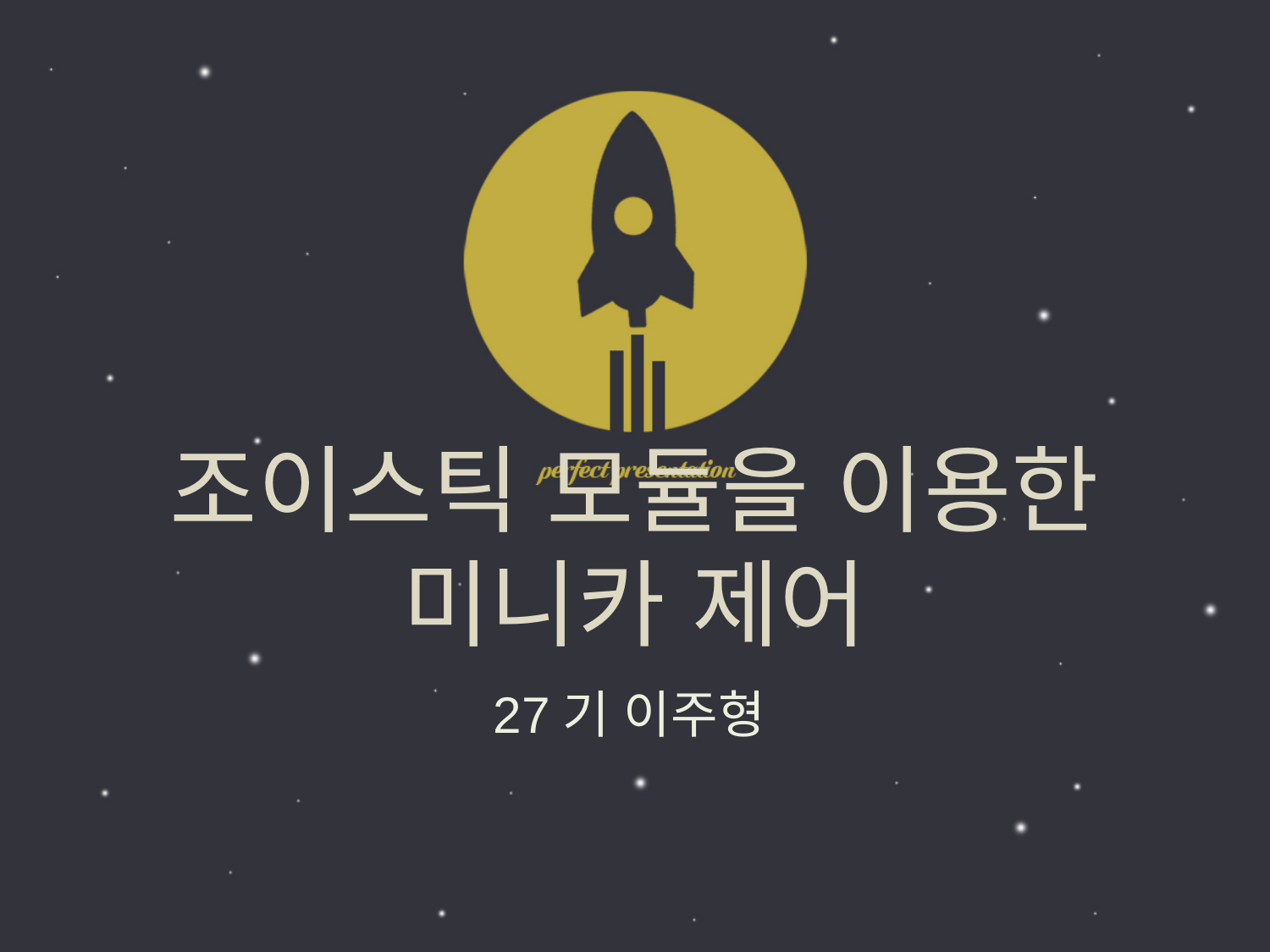

# 조이스틱 모듈을 이용한 미니카 제어
27기 이주형